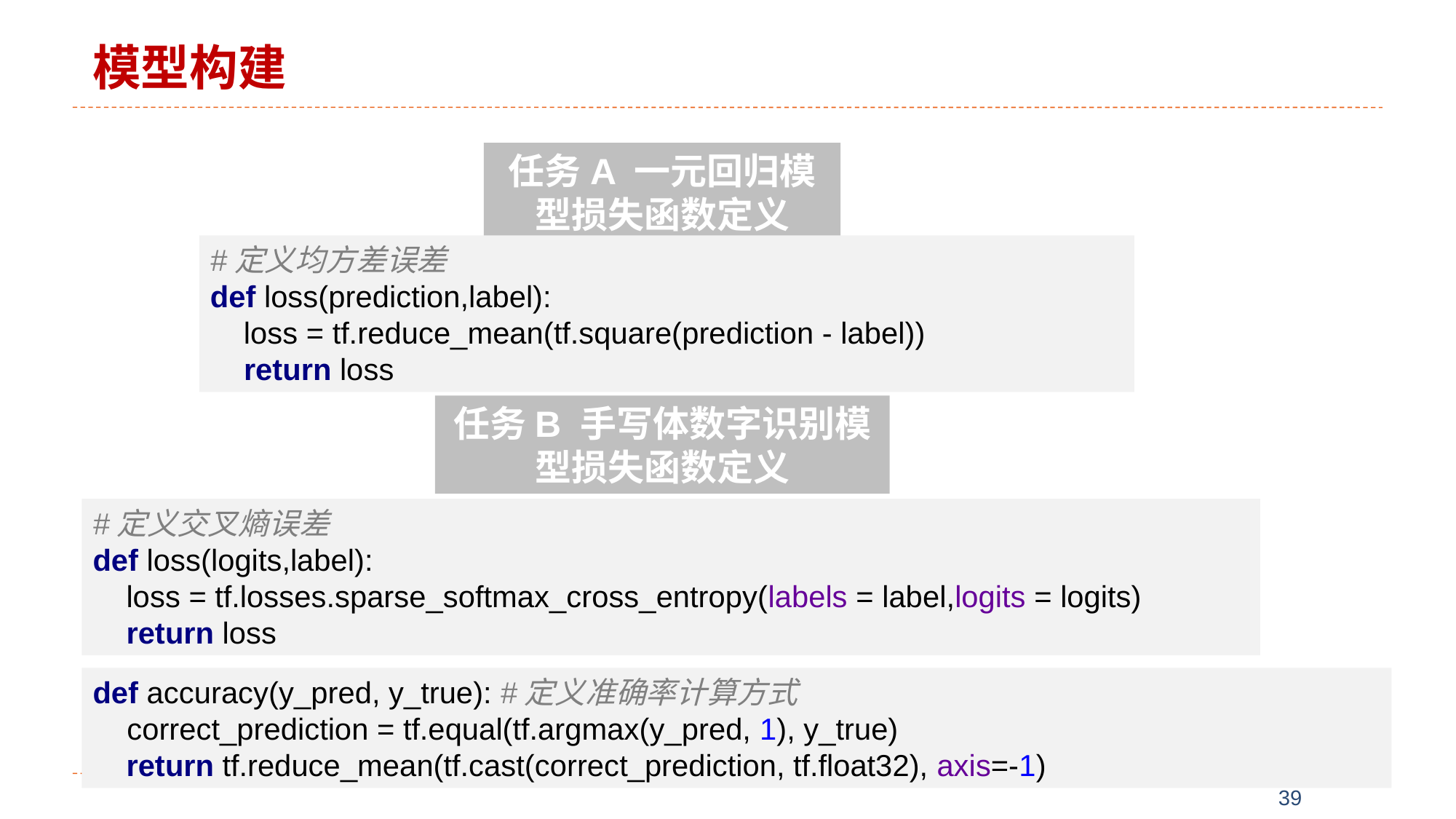

模型构建
任务A 一元回归模型损失函数定义
#定义均方差误差
def loss(prediction,label):
    loss = tf.reduce_mean(tf.square(prediction - label))
    return loss
任务B 手写体数字识别模型损失函数定义
#定义交叉熵误差
def loss(logits,label):
    loss = tf.losses.sparse_softmax_cross_entropy(labels = label,logits = logits)
    return loss
def accuracy(y_pred, y_true): #定义准确率计算方式
    correct_prediction = tf.equal(tf.argmax(y_pred, 1), y_true)
    return tf.reduce_mean(tf.cast(correct_prediction, tf.float32), axis=-1)